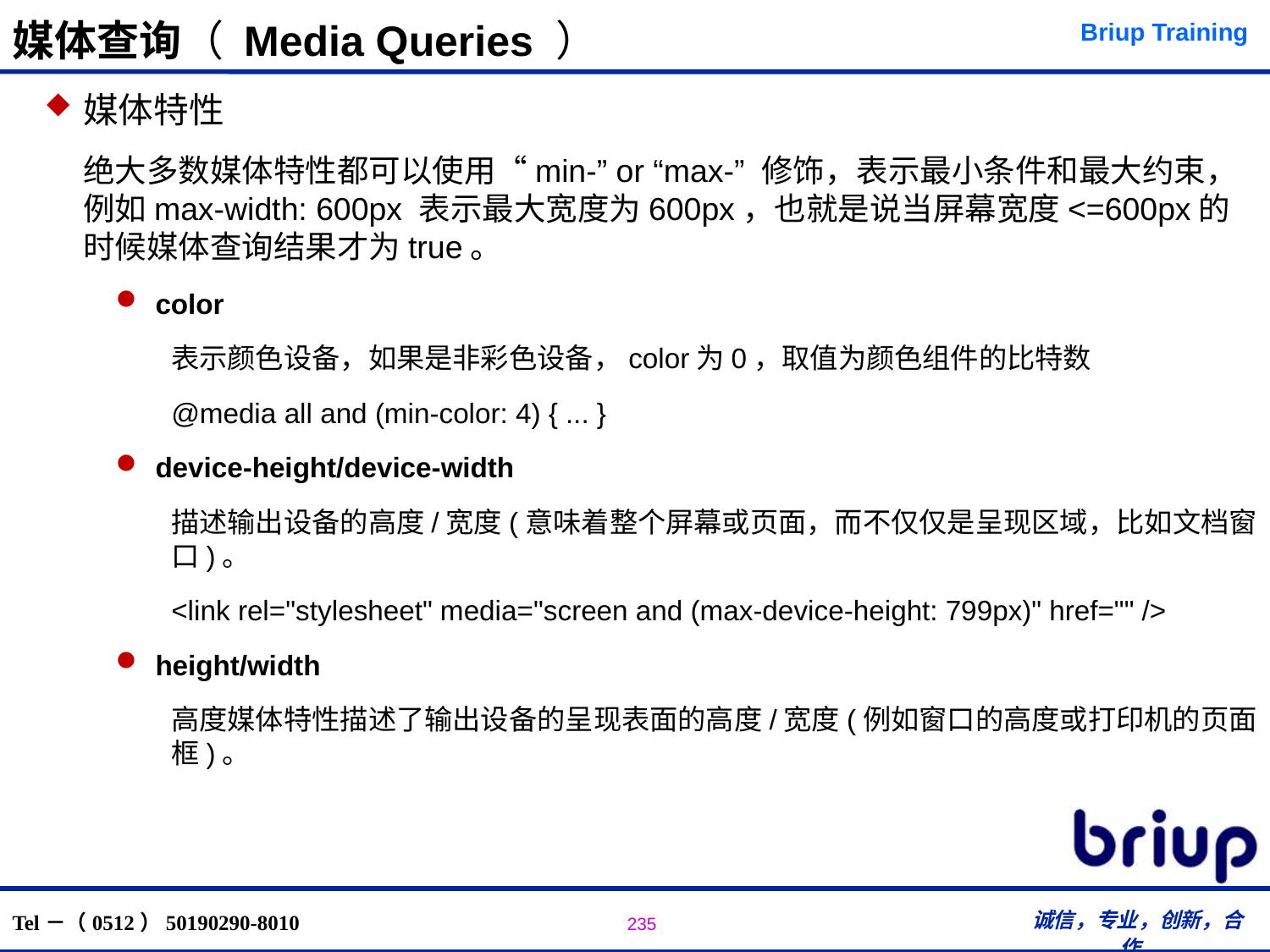

# 媒体查询（ Media Queries ）
媒体特性
	绝大多数媒体特性都可以使用“min-” or “max-” 修饰，表示最小条件和最大约束，例如max-width: 600px 表示最大宽度为600px，也就是说当屏幕宽度<=600px的时候媒体查询结果才为true。
color
表示颜色设备，如果是非彩色设备，color为0，取值为颜色组件的比特数
@media all and (min-color: 4) { ... }
device-height/device-width
描述输出设备的高度/宽度(意味着整个屏幕或页面，而不仅仅是呈现区域，比如文档窗口)。
<link rel="stylesheet" media="screen and (max-device-height: 799px)" href="" />
height/width
高度媒体特性描述了输出设备的呈现表面的高度/宽度(例如窗口的高度或打印机的页面框)。